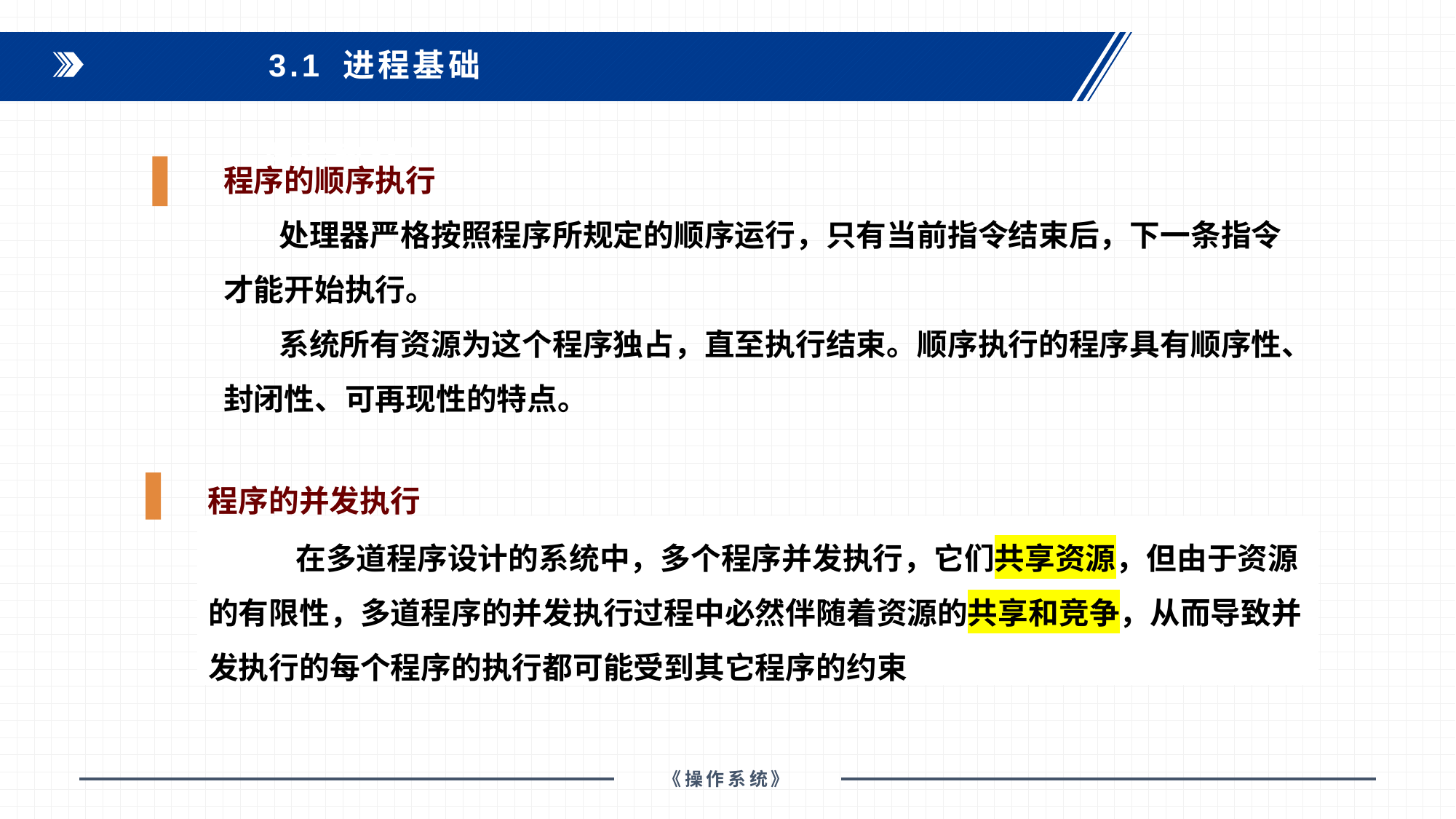

3.1 进程基础
课程教材：

程序的顺序执行
       处理器严格按照程序所规定的顺序运行，只有当前指令结束后，下一条指令才能开始执行。
       系统所有资源为这个程序独占，直至执行结束。顺序执行的程序具有顺序性、封闭性、可再现性的特点。

程序的并发执行
       在多道程序设计的系统中，多个程序并发执行，它们共享资源，但由于资源的有限性，多道程序的并发执行过程中必然伴随着资源的共享和竞争，从而导致并发执行的每个程序的执行都可能受到其它程序的约束